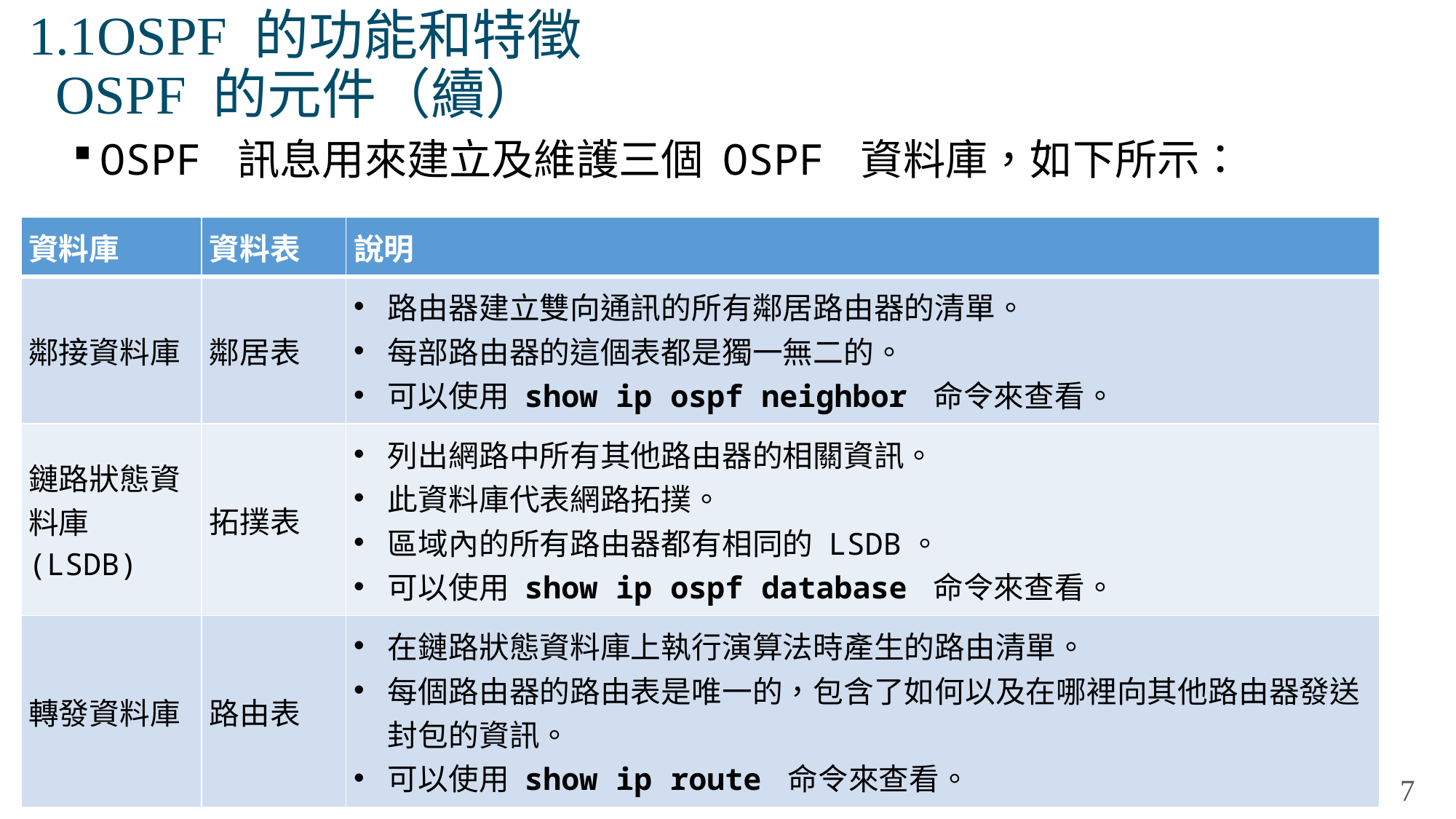

# 1.1OSPF 的功能和特徵 OSPF 的元件（續）
OSPF 訊息用來建立及維護三個 OSPF 資料庫，如下所示：

| 資料庫 | 資料表 | 說明 |
| --- | --- | --- |
| 鄰接資料庫 | 鄰居表 | 路由器建立雙向通訊的所有鄰居路由器的清單。 每部路由器的這個表都是獨一無二的。 可以使用 show ip ospf neighbor 命令來查看。 |
| 鏈路狀態資料庫 (LSDB) | 拓撲表 | 列出網路中所有其他路由器的相關資訊。 此資料庫代表網路拓撲。 區域內的所有路由器都有相同的 LSDB。 可以使用 show ip ospf database 命令來查看。 |
| 轉發資料庫 | 路由表 | 在鏈路狀態資料庫上執行演算法時產生的路由清單。 每個路由器的路由表是唯一的，包含了如何以及在哪裡向其他路由器發送封包的資訊。 可以使用 show ip route 命令來查看。 |
7